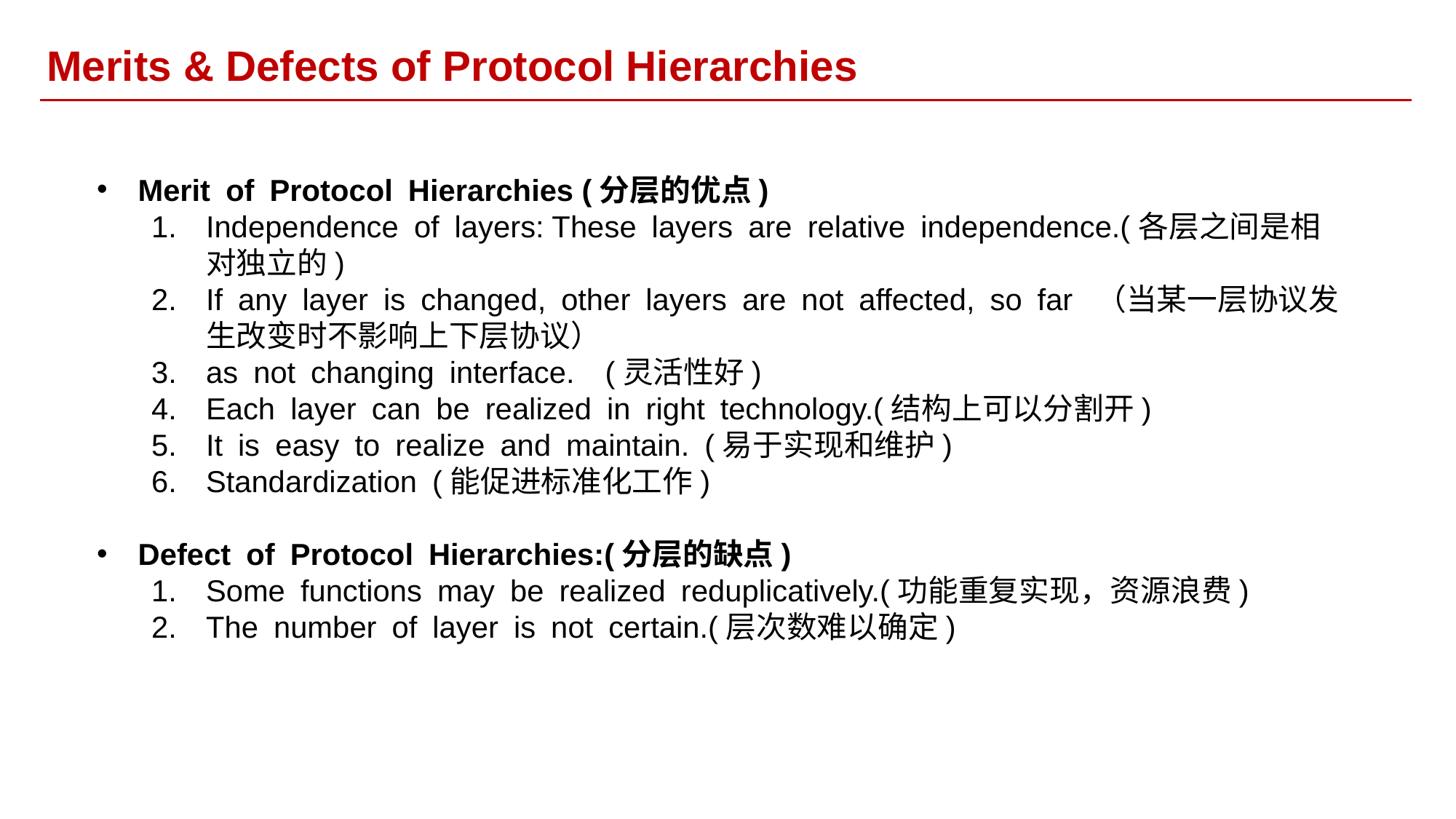

Merits & Defects of Protocol Hierarchies
Merit of Protocol Hierarchies (分层的优点)
Independence of layers: These layers are relative independence.(各层之间是相对独立的)
If any layer is changed, other layers are not affected, so far （当某一层协议发生改变时不影响上下层协议）
as not changing interface.  (灵活性好)
Each layer can be realized in right technology.(结构上可以分割开)
It is easy to realize and maintain. (易于实现和维护)
Standardization (能促进标准化工作)

Defect of Protocol Hierarchies:(分层的缺点)
Some functions may be realized reduplicatively.(功能重复实现，资源浪费)
The number of layer is not certain.(层次数难以确定)